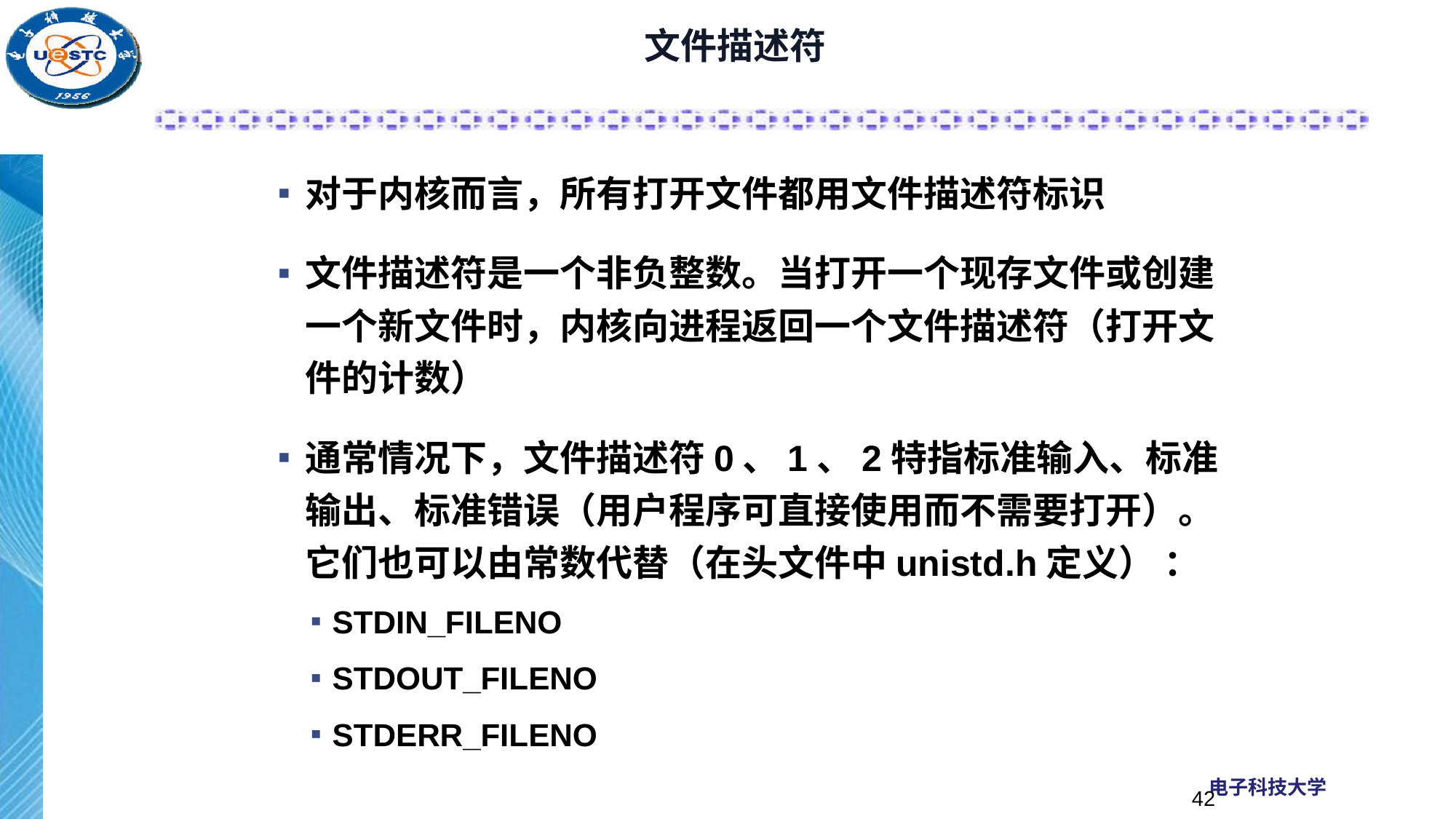

# 文件描述符
对于内核而言，所有打开文件都用文件描述符标识
文件描述符是一个非负整数。当打开一个现存文件或创建一个新文件时，内核向进程返回一个文件描述符（打开文件的计数）
通常情况下，文件描述符0、1、2特指标准输入、标准输出、标准错误（用户程序可直接使用而不需要打开）。它们也可以由常数代替（在头文件中unistd.h定义） ：
STDIN_FILENO
STDOUT_FILENO
STDERR_FILENO
42